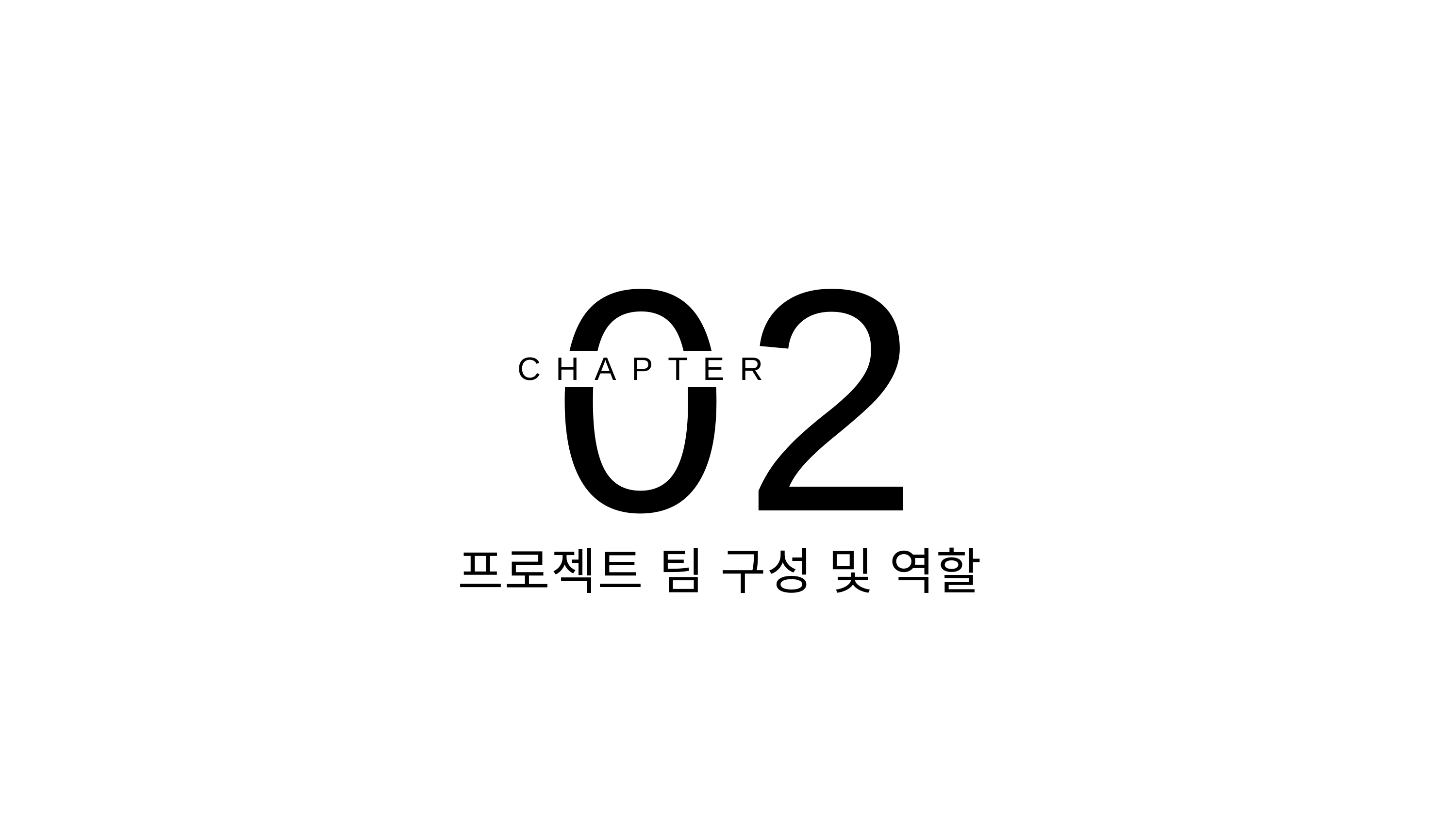

0
2
CHAPTER
프로젝트 팀 구성 및 역할